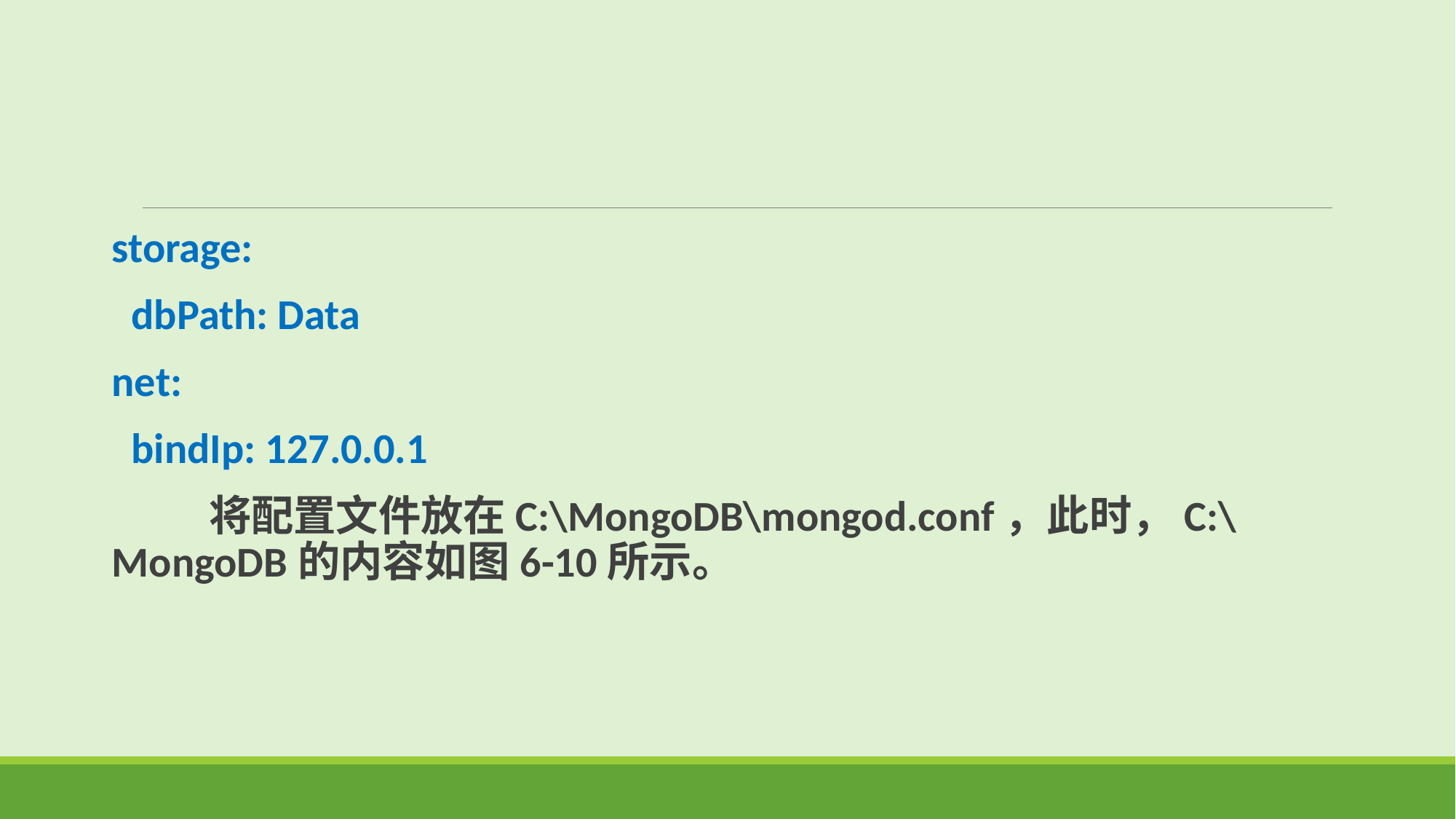

storage:
  dbPath: Data
net:
  bindIp: 127.0.0.1
         将配置文件放在C:\MongoDB\mongod.conf，此时，C:\MongoDB的内容如图6-10所示。